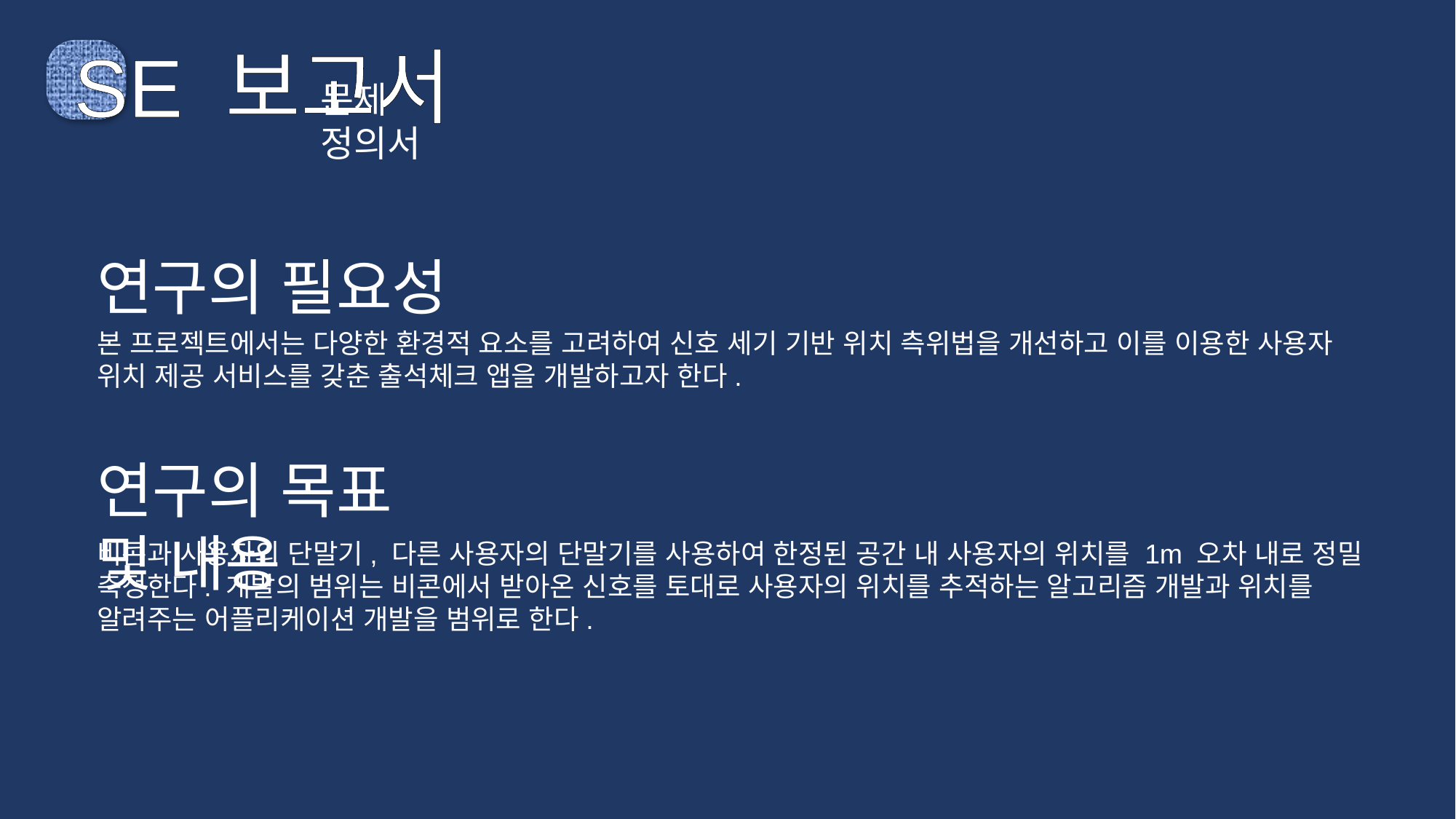

SE 보고서

문제 정의서
연구의 필요성
본 프로젝트에서는 다양한 환경적 요소를 고려하여 신호 세기 기반 위치 측위법을 개선하고 이를 이용한 사용자 위치 제공 서비스를 갖춘 출석체크 앱을 개발하고자 한다.
연구의 목표 및 내용
비콘과 사용자의 단말기, 다른 사용자의 단말기를 사용하여 한정된 공간 내 사용자의 위치를 1m 오차 내로 정밀 측정한다. 개발의 범위는 비콘에서 받아온 신호를 토대로 사용자의 위치를 추적하는 알고리즘 개발과 위치를 알려주는 어플리케이션 개발을 범위로 한다.